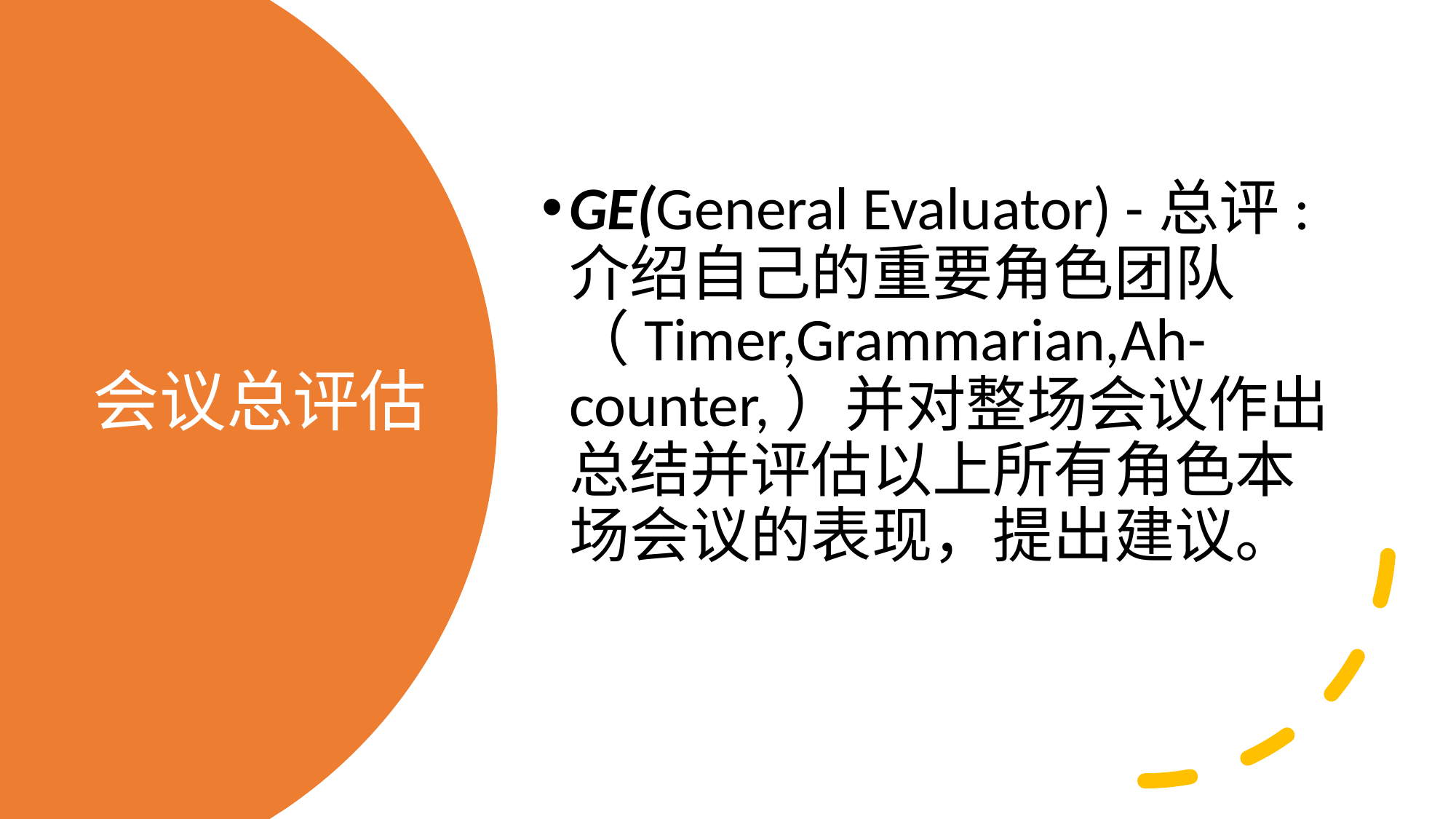

GE(General Evaluator) -总评: 介绍自己的重要角色团队（Timer,Grammarian,Ah-counter,）并对整场会议作出总结并评估以上所有角色本场会议的表现，提出建议。

# 会议总评估